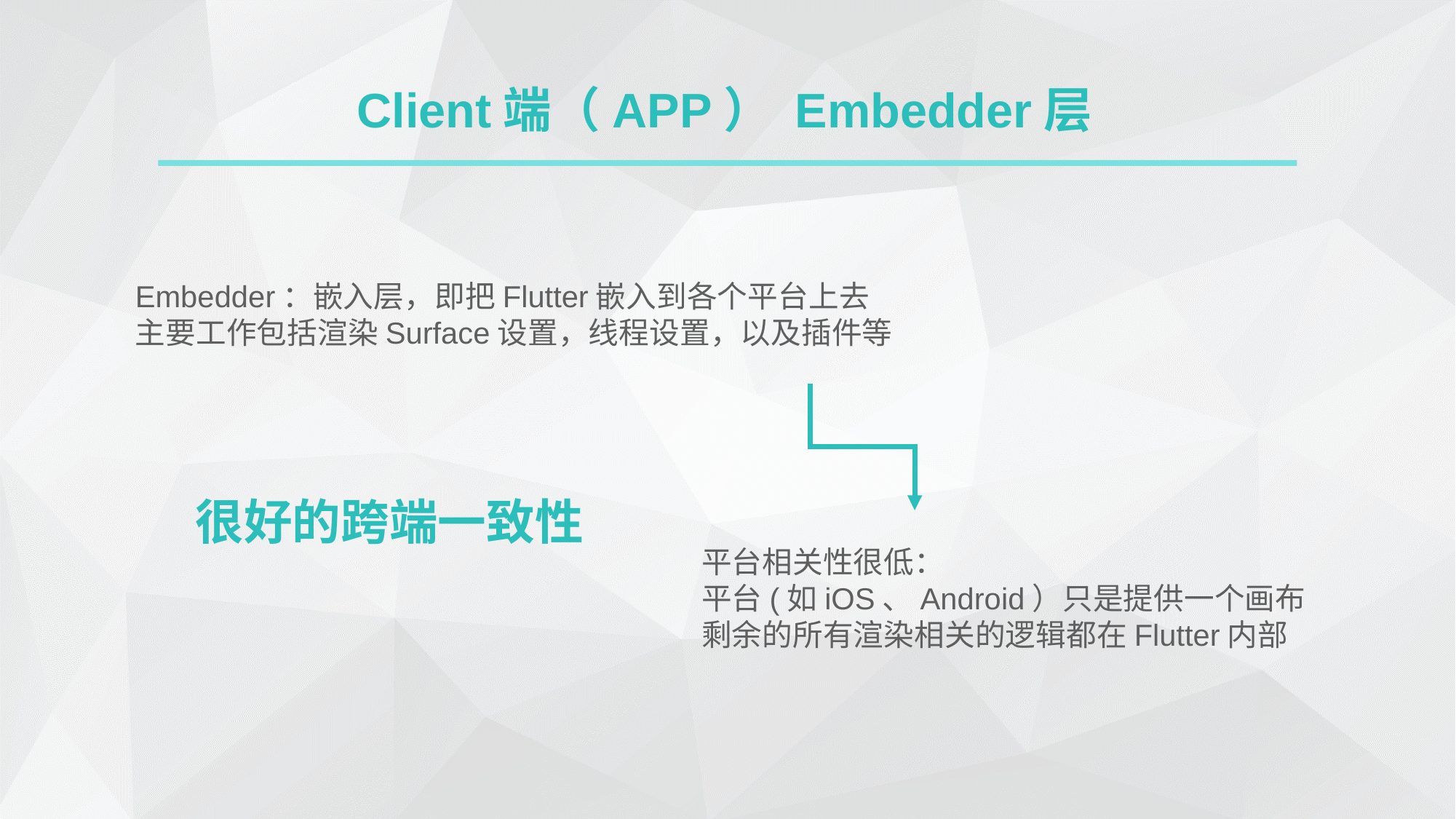

Client端（APP） Embedder层

Embedder：嵌入层，即把Flutter嵌入到各个平台上去
主要工作包括渲染Surface设置，线程设置，以及插件等
很好的跨端一致性

平台相关性很低：
平台(如iOS、Android）只是提供一个画布
剩余的所有渲染相关的逻辑都在Flutter内部